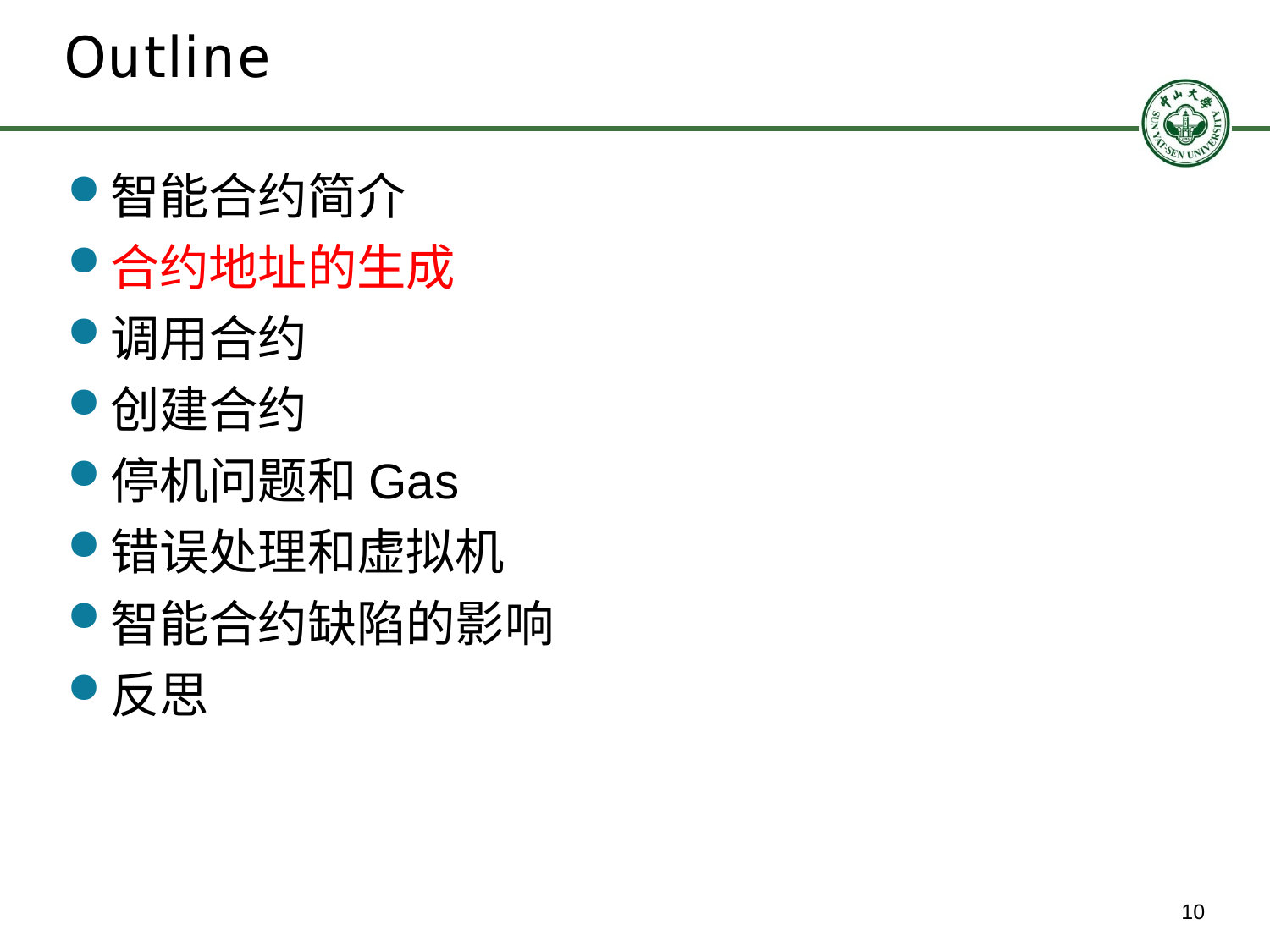

# Outline
智能合约简介
合约地址的生成
调用合约
创建合约
停机问题和Gas
错误处理和虚拟机
智能合约缺陷的影响
反思